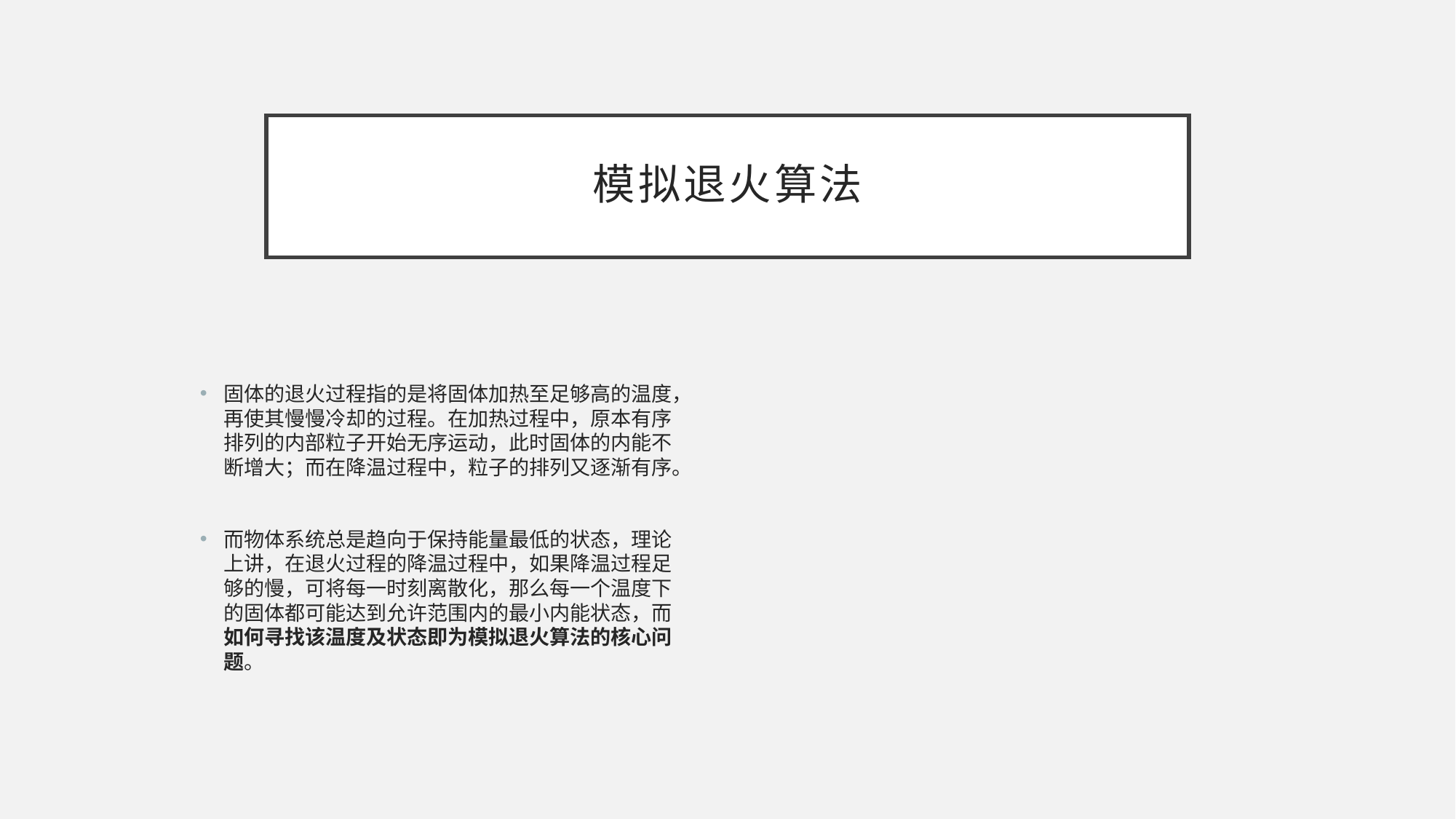

# 模拟退火算法

固体的退火过程指的是将固体加热至足够高的温度，再使其慢慢冷却的过程。在加热过程中，原本有序排列的内部粒子开始无序运动，此时固体的内能不断增大；而在降温过程中，粒子的排列又逐渐有序。

而物体系统总是趋向于保持能量最低的状态，理论上讲，在退火过程的降温过程中，如果降温过程足够的慢，可将每一时刻离散化，那么每一个温度下的固体都可能达到允许范围内的最小内能状态，而如何寻找该温度及状态即为模拟退火算法的核心问题。